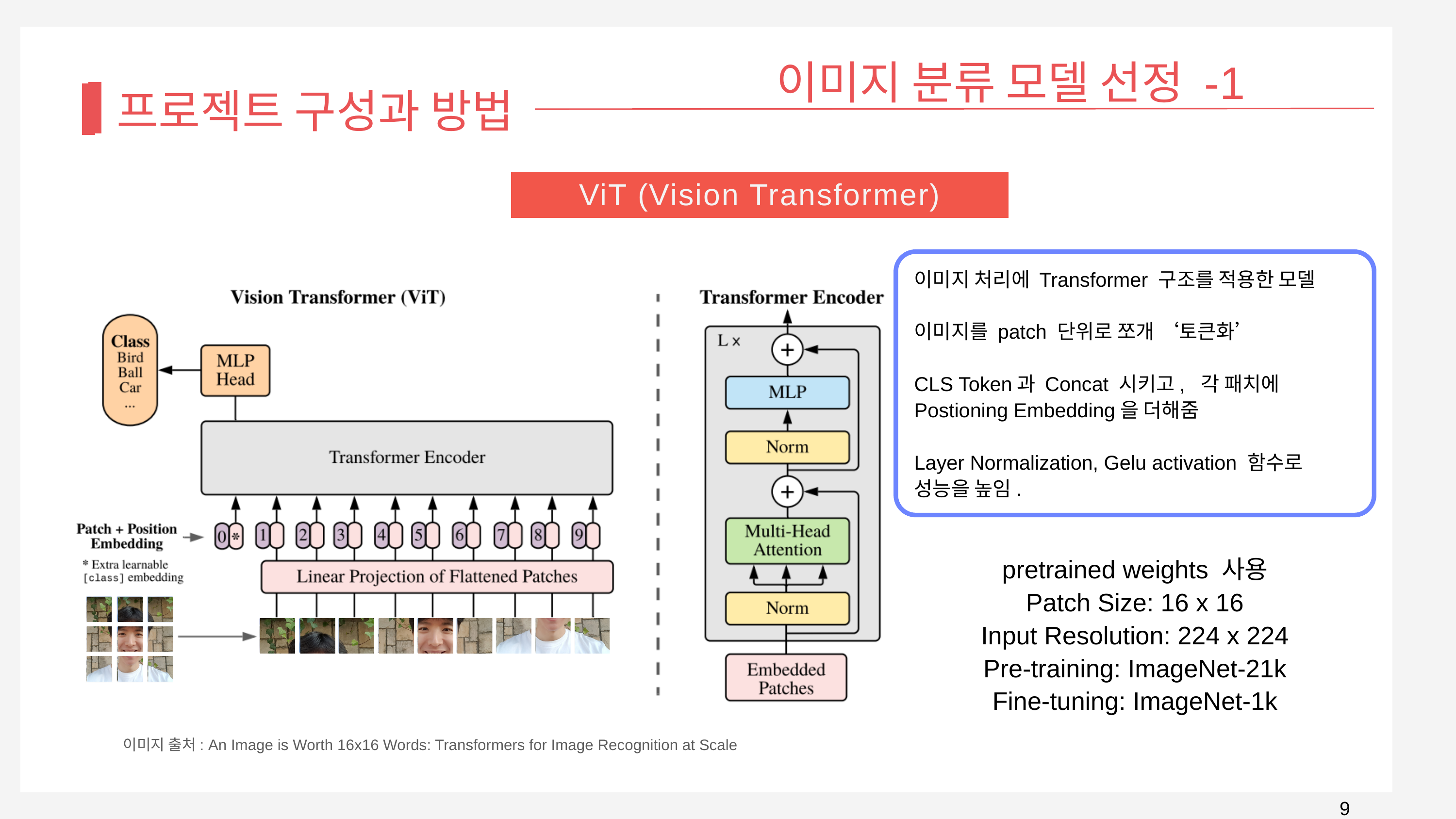

이미지 분류 모델 선정 -1
프로젝트 구성과 방법

ViT (Vision Transformer)

이미지 처리에 Transformer 구조를 적용한 모델

이미지를 patch 단위로 쪼개 ‘토큰화’

CLS Token과 Concat 시키고,  각 패치에 Postioning Embedding을 더해줌

Layer Normalization, Gelu activation 함수로 성능을 높임.
pretrained weights 사용
Patch Size: 16 x 16
Input Resolution: 224 x 224
Pre-training: ImageNet-21k
Fine-tuning: ImageNet-1k

이미지 출처: An Image is Worth 16x16 Words: Transformers for Image Recognition at Scale
9